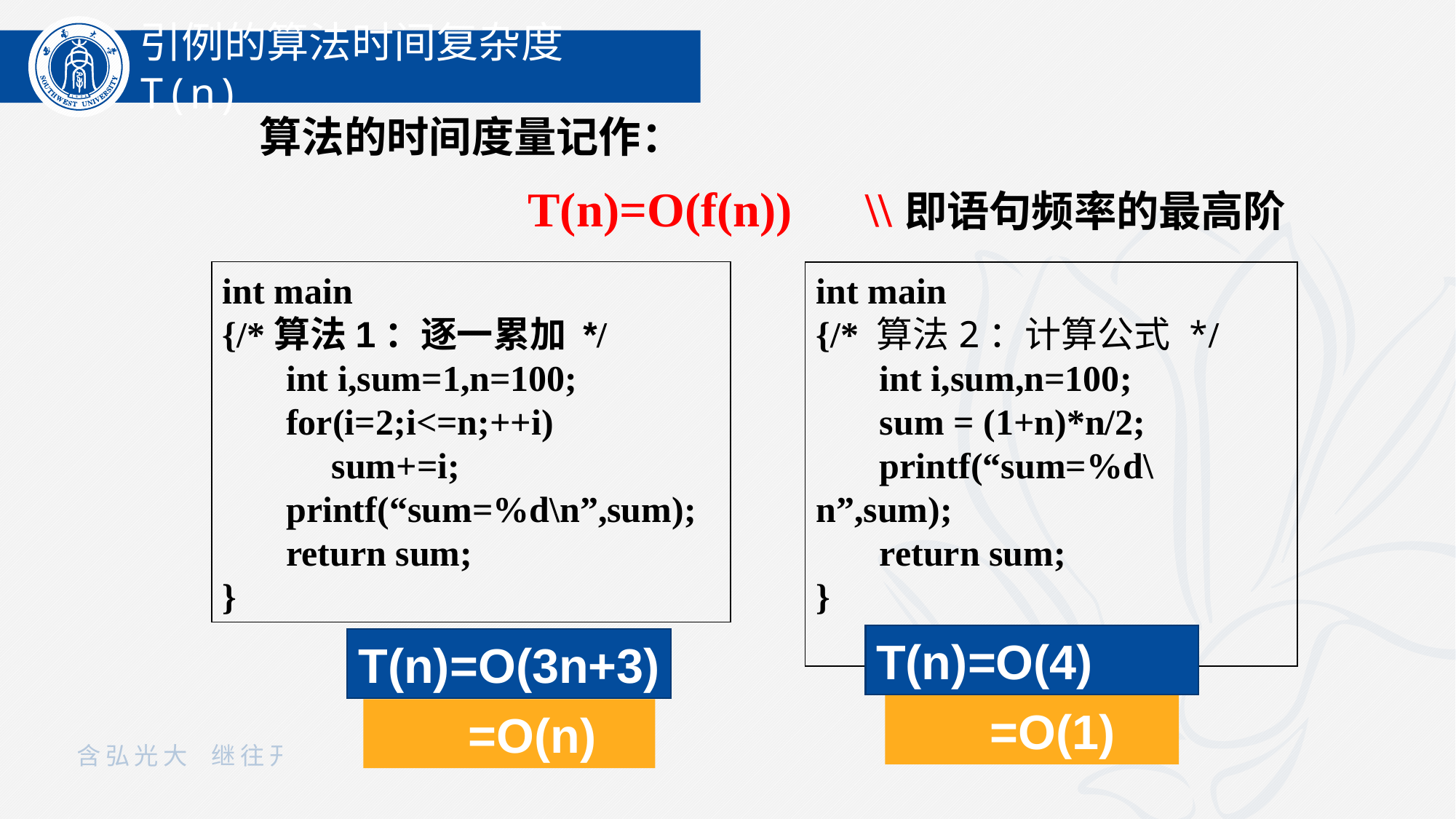

引例的算法时间复杂度T(n)
算法的时间度量记作：
                      T(n)=O(f(n))      \\即语句频率的最高阶
int main
{/*算法1：逐一累加 */
       int i,sum=1,n=100;
       for(i=2;i<=n;++i)
            sum+=i;
       printf(“sum=%d\n”,sum);
       return sum;
}
int main
{/* 算法2：计算公式 */
       int i,sum,n=100;
       sum = (1+n)*n/2;
       printf(“sum=%d\n”,sum);
       return sum;
}

T(n)=O(4)
T(n)=O(3n+3)
       =O(1)
       =O(n)